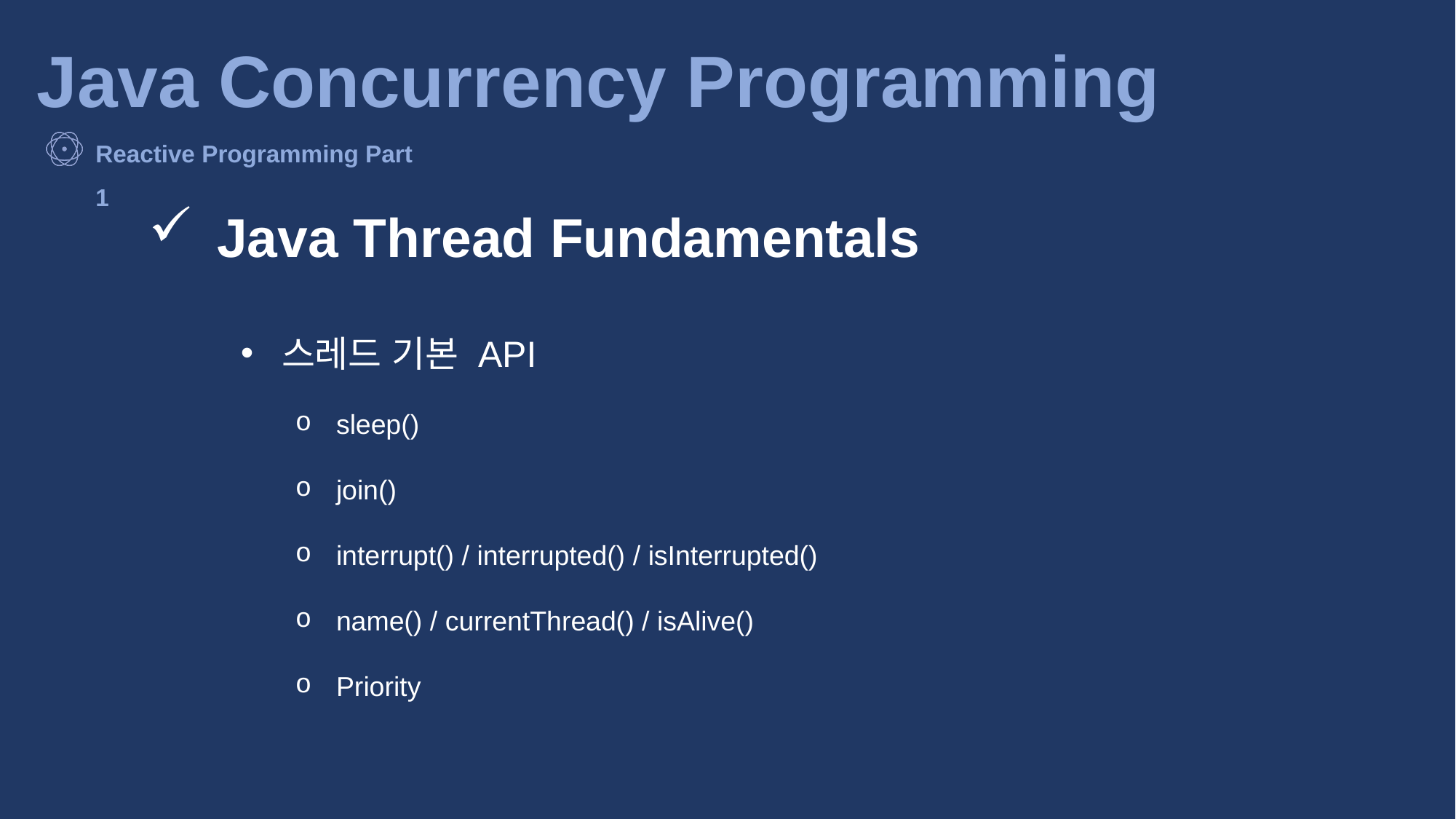

Java Thread Fundamentals
스레드 기본 API
sleep()
join()
interrupt() / interrupted() / isInterrupted()
name() / currentThread() / isAlive()
Priority